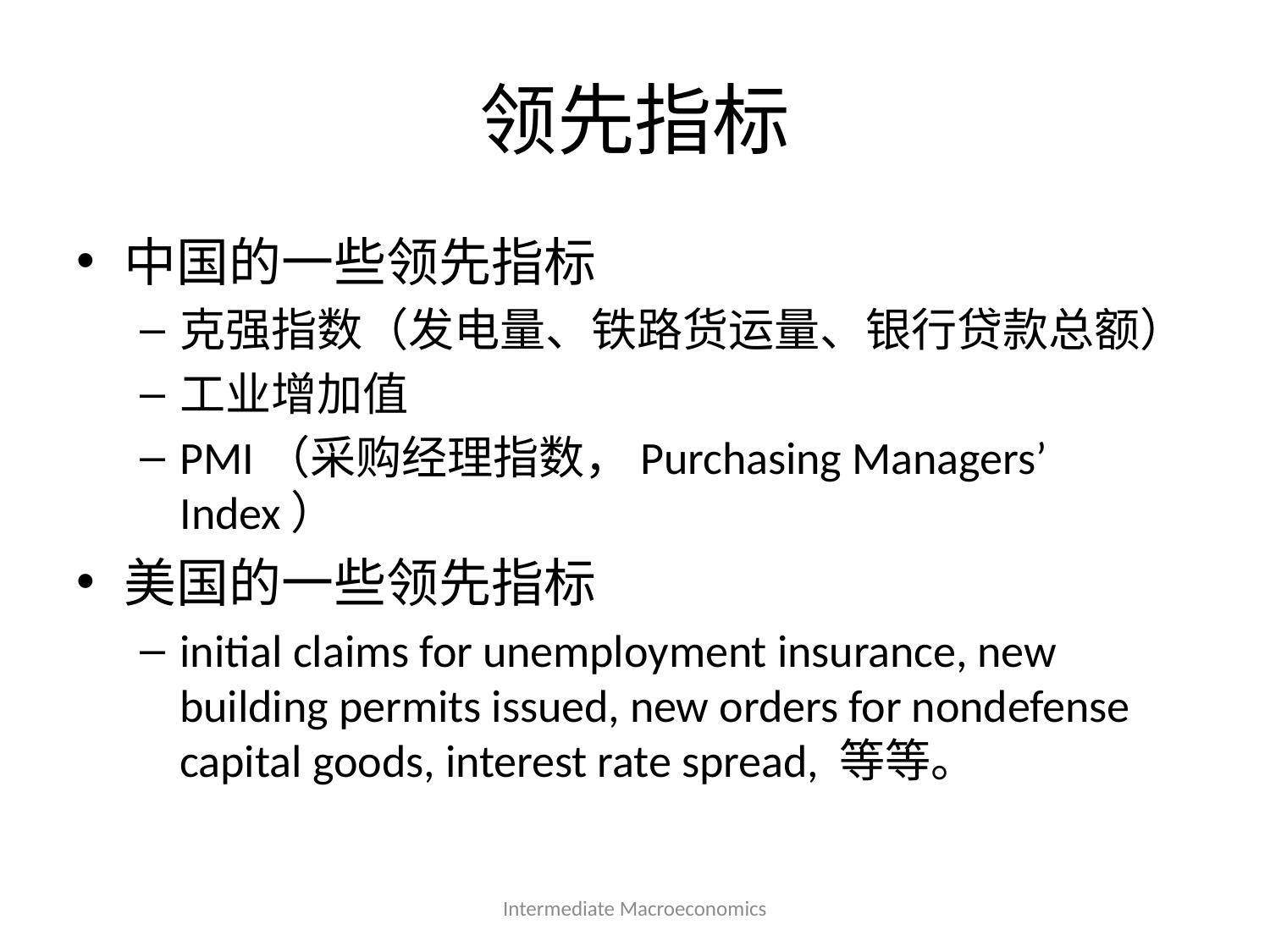

# 领先指标
中国的一些领先指标
克强指数（发电量、铁路货运量、银行贷款总额）
工业增加值
PMI（采购经理指数，Purchasing Managers’ Index）
美国的一些领先指标
initial claims for unemployment insurance, new building permits issued, new orders for nondefense capital goods, interest rate spread, 等等。

Intermediate Macroeconomics